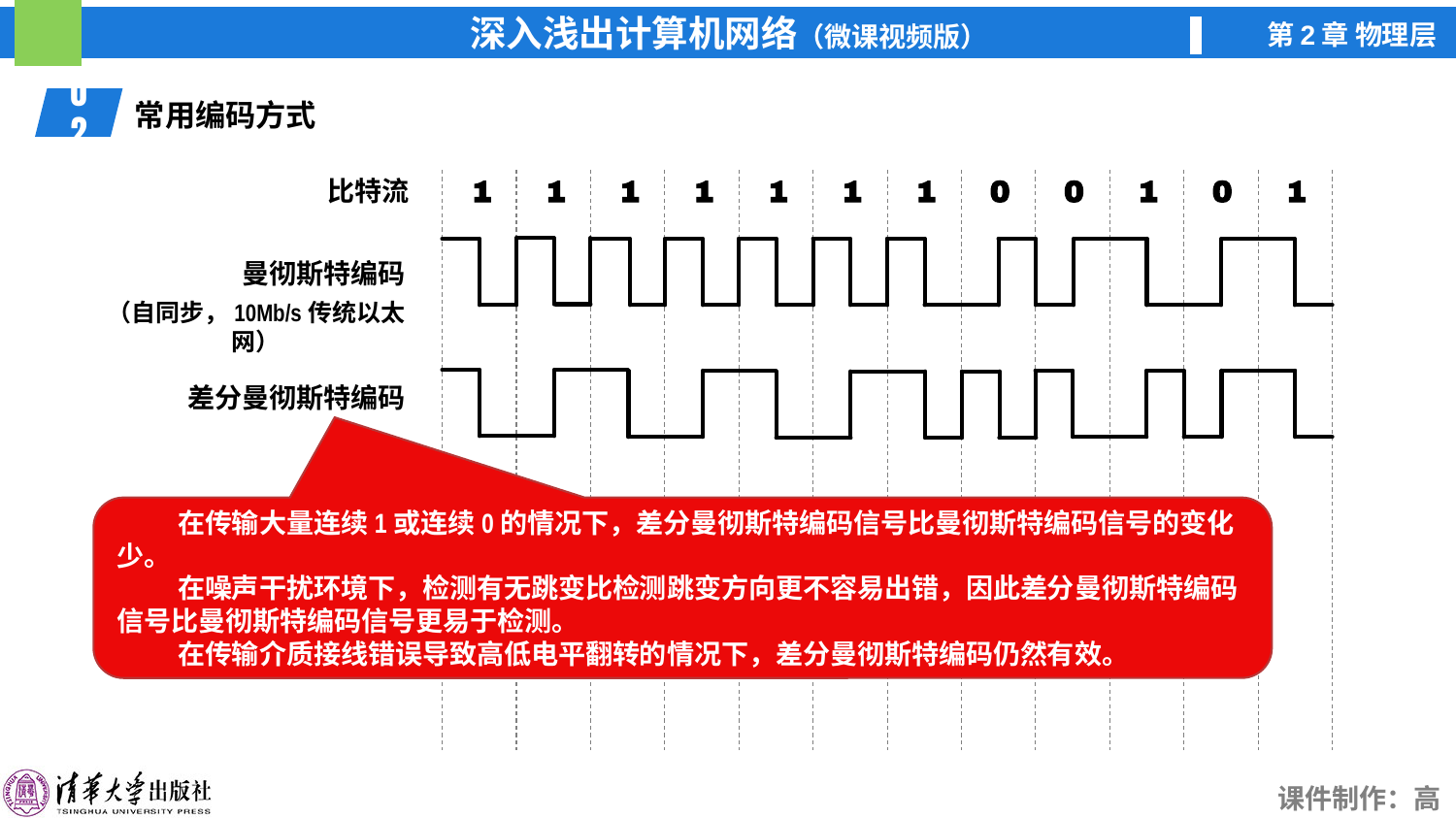

02
常用编码方式
1
1
1
1
1
1
1
0
0
1
0
1
比特流
曼彻斯特编码
（自同步，10Mb/s传统以太网）
差分曼彻斯特编码
         在传输大量连续1或连续0的情况下，差分曼彻斯特编码信号比曼彻斯特编码信号的变化少。
         在噪声干扰环境下，检测有无跳变比检测跳变方向更不容易出错，因此差分曼彻斯特编码信号比曼彻斯特编码信号更易于检测。
         在传输介质接线错误导致高低电平翻转的情况下，差分曼彻斯特编码仍然有效。